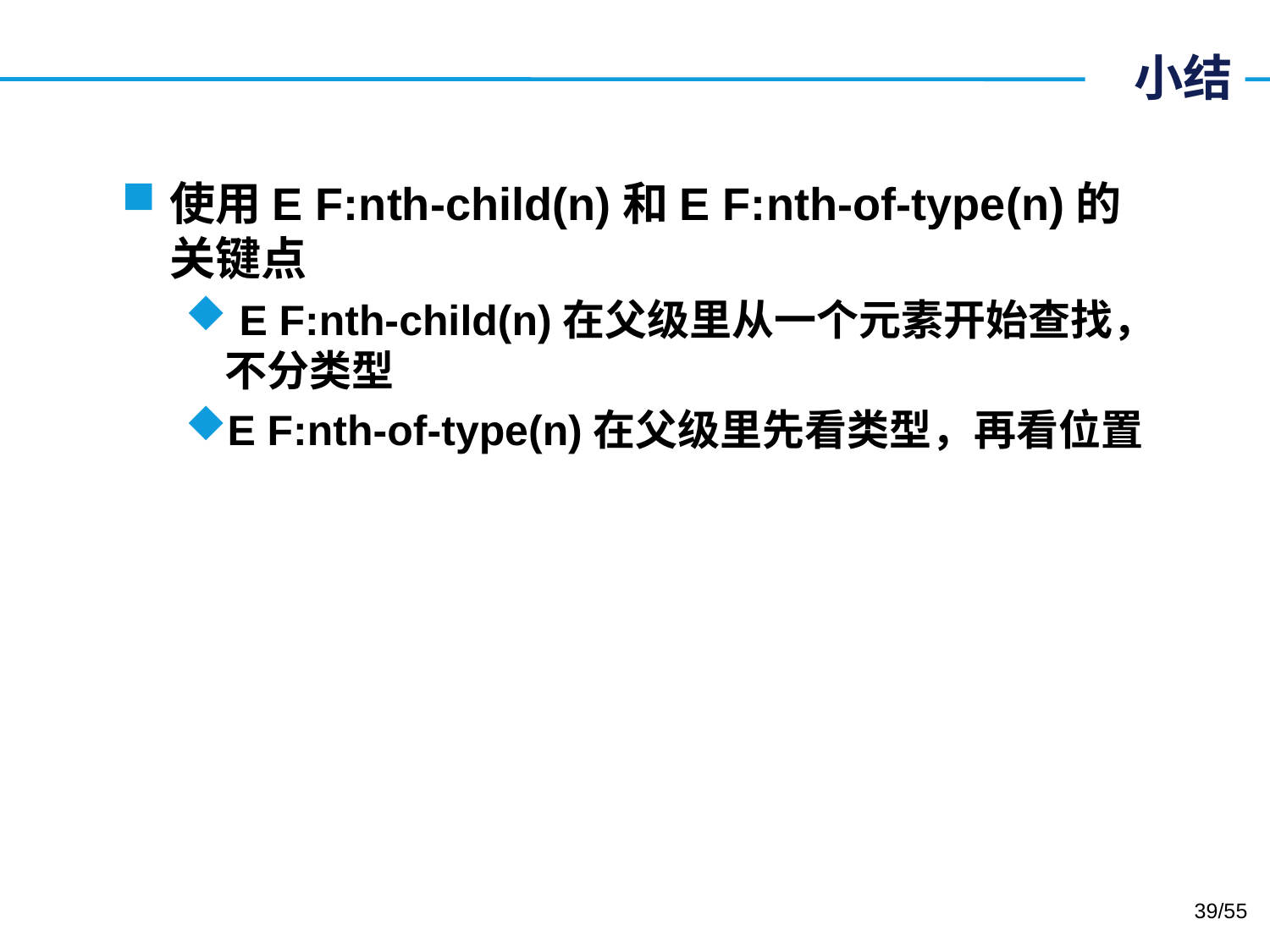

# 小结
使用E F:nth-child(n)和E F:nth-of-type(n)的 关键点
 E F:nth-child(n)在父级里从一个元素开始查找，不分类型
E F:nth-of-type(n)在父级里先看类型，再看位置
39/55